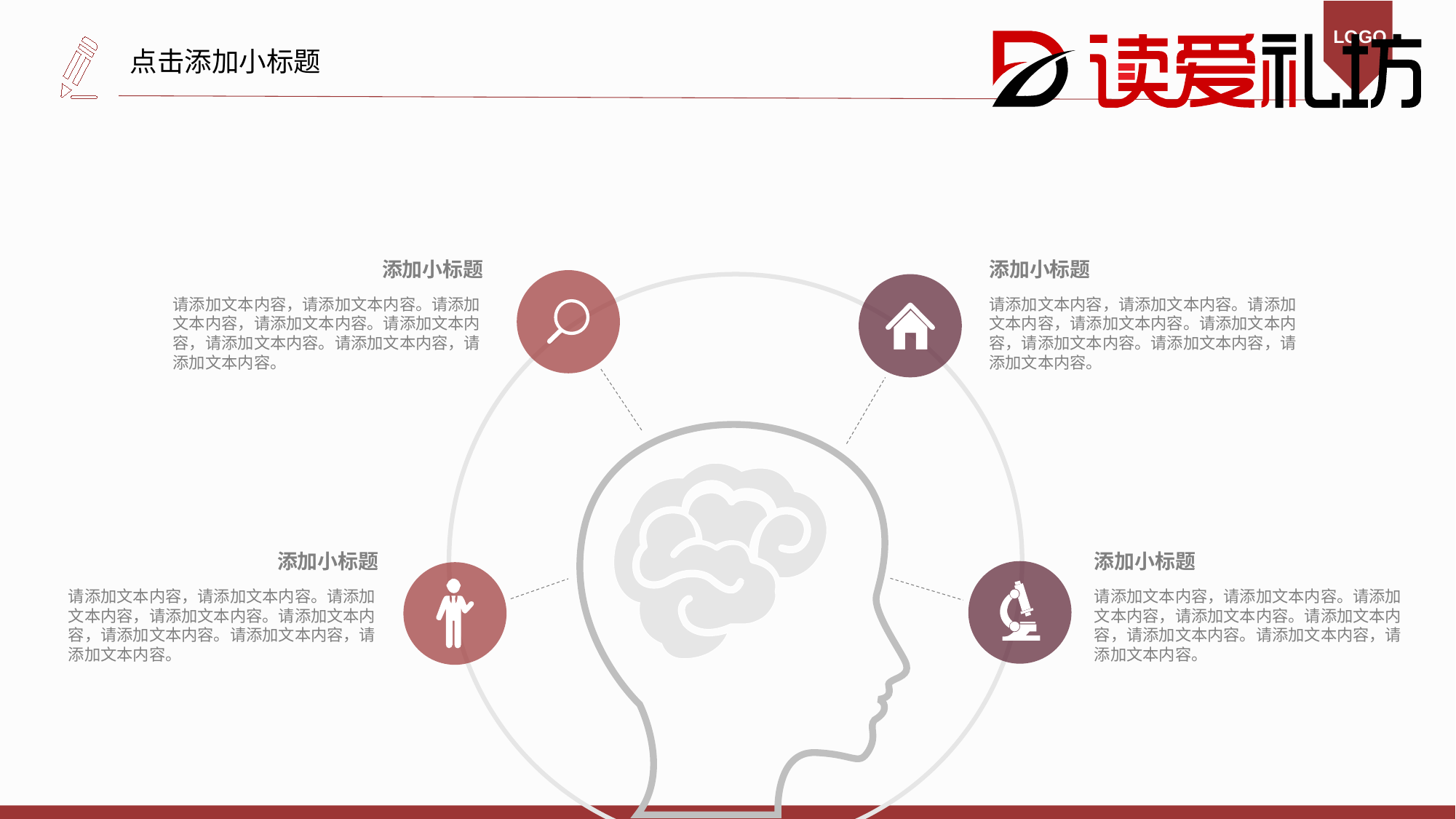

LOGO

点击添加小标题
添加小标题
添加小标题

请添加文本内容，请添加文本内容。请添加文本内容，请添加文本内容。请添加文本内容，请添加文本内容。请添加文本内容，请添加文本内容。

请添加文本内容，请添加文本内容。请添加文本内容，请添加文本内容。请添加文本内容，请添加文本内容。请添加文本内容，请添加文本内容。

添加小标题
添加小标题

请添加文本内容，请添加文本内容。请添加文本内容，请添加文本内容。请添加文本内容，请添加文本内容。请添加文本内容，请添加文本内容。

请添加文本内容，请添加文本内容。请添加文本内容，请添加文本内容。请添加文本内容，请添加文本内容。请添加文本内容，请添加文本内容。